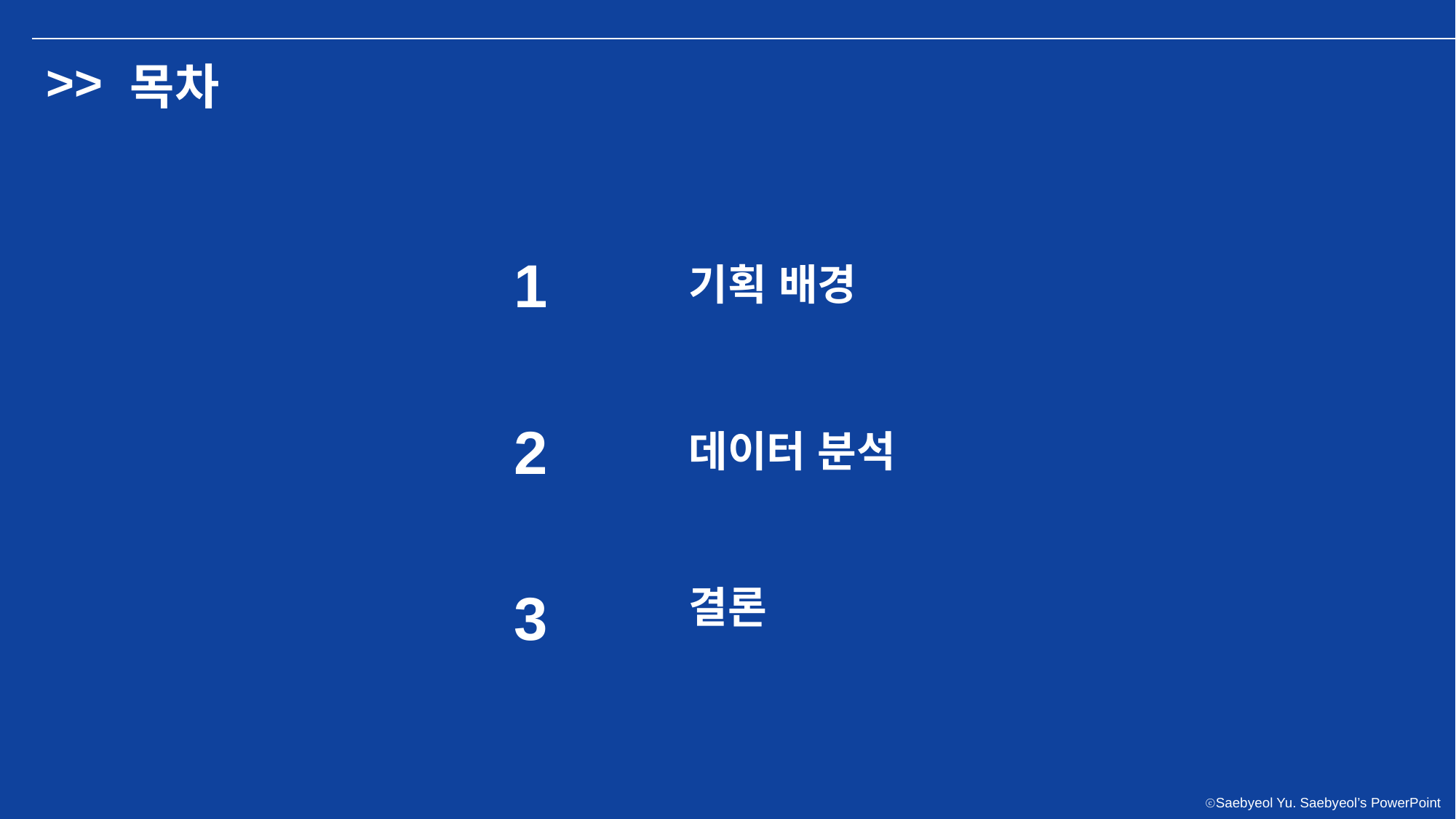

>>
목차
1
기획 배경
2
데이터 분석
3
결론